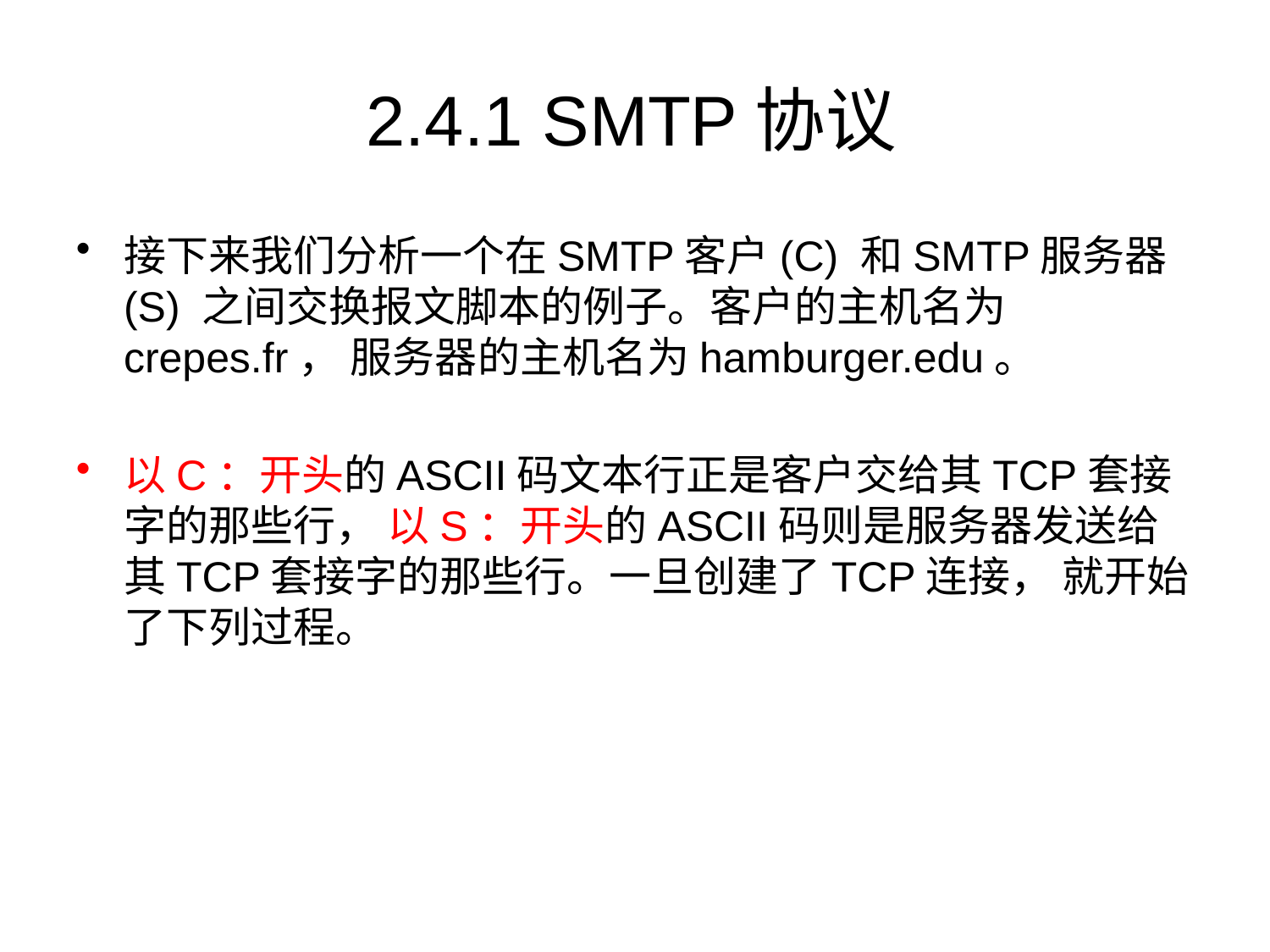

# 2.4.1 SMTP协议
接下来我们分析一个在SMTP客户(C) 和SMTP服务器(S) 之间交换报文脚本的例子。客户的主机名为crepes.fr， 服务器的主机名为hamburger.edu。

以C：开头的ASCII码文本行正是客户交给其TCP套接字的那些行， 以S：开头的ASCII码则是服务器发送给其TCP套接字的那些行。一旦创建了TCP连接， 就开始了下列过程。